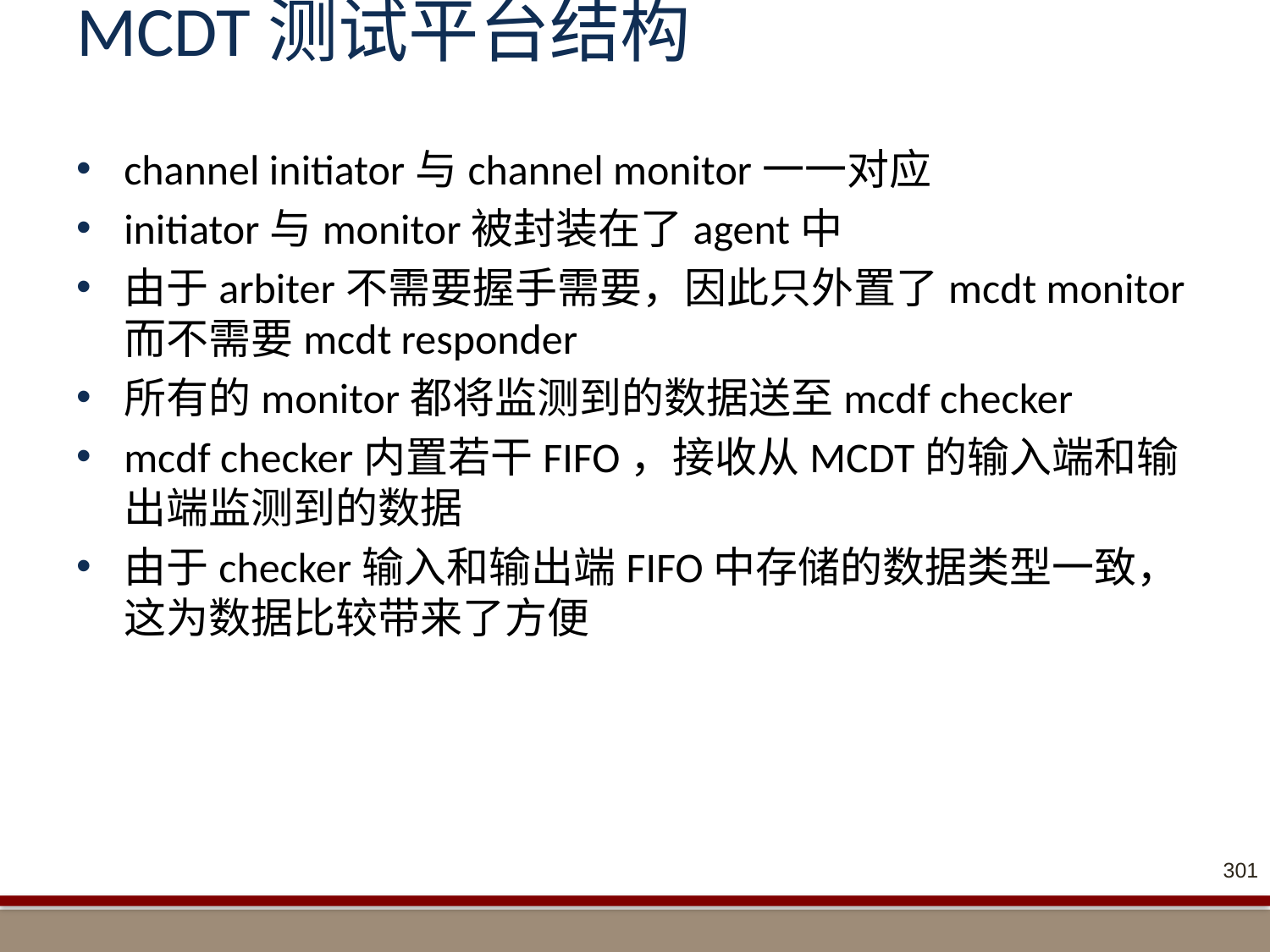

# MCDT测试平台结构
channel initiator与channel monitor一一对应
initiator与monitor被封装在了agent中
由于arbiter不需要握手需要，因此只外置了mcdt monitor而不需要mcdt responder
所有的monitor都将监测到的数据送至mcdf checker
mcdf checker内置若干FIFO，接收从MCDT的输入端和输出端监测到的数据
由于checker输入和输出端FIFO中存储的数据类型一致，这为数据比较带来了方便
301